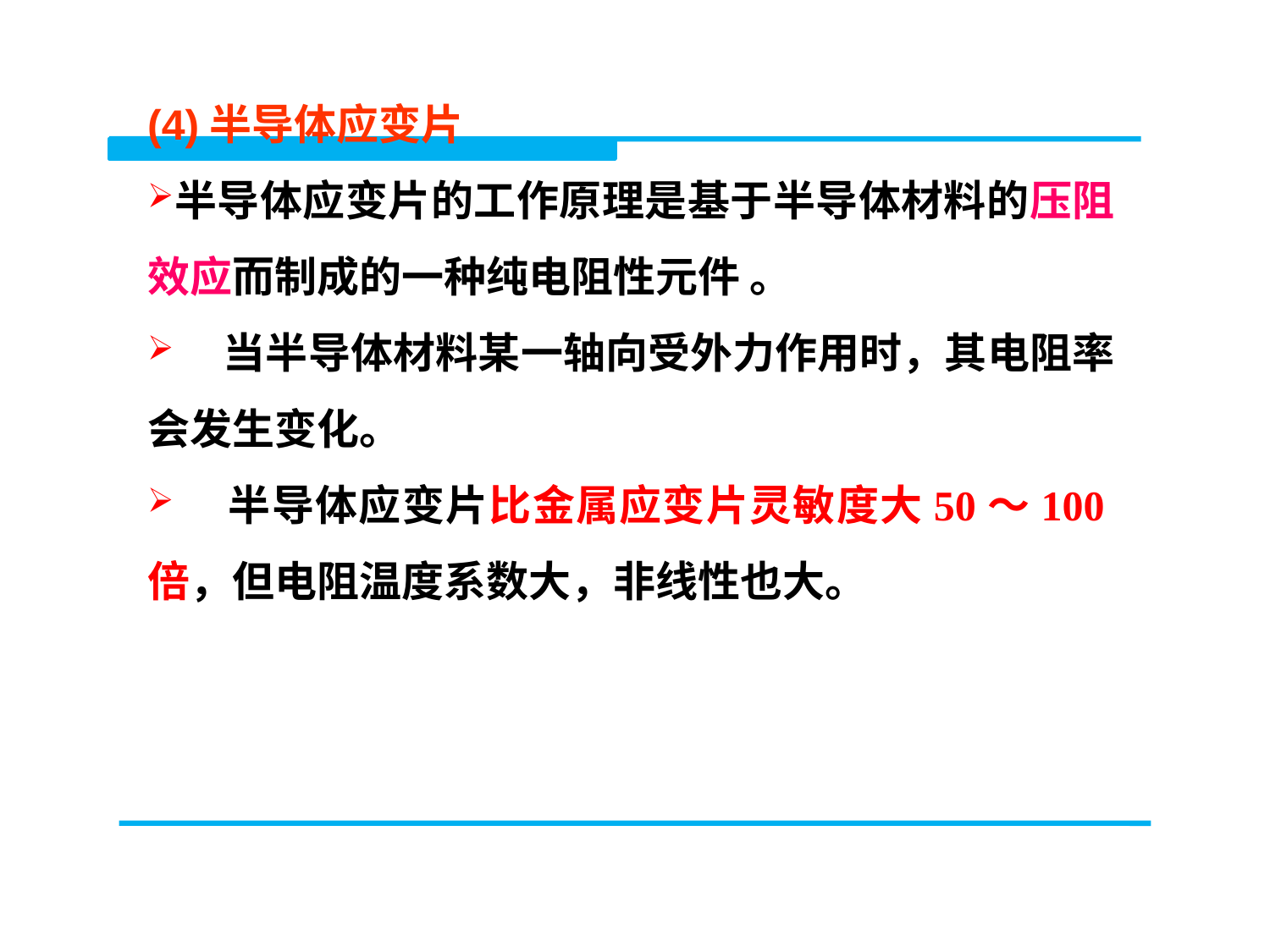

(4)半导体应变片
半导体应变片的工作原理是基于半导体材料的压阻效应而制成的一种纯电阻性元件 。
    当半导体材料某一轴向受外力作用时，其电阻率会发生变化。
    半导体应变片比金属应变片灵敏度大50～100倍，但电阻温度系数大，非线性也大。